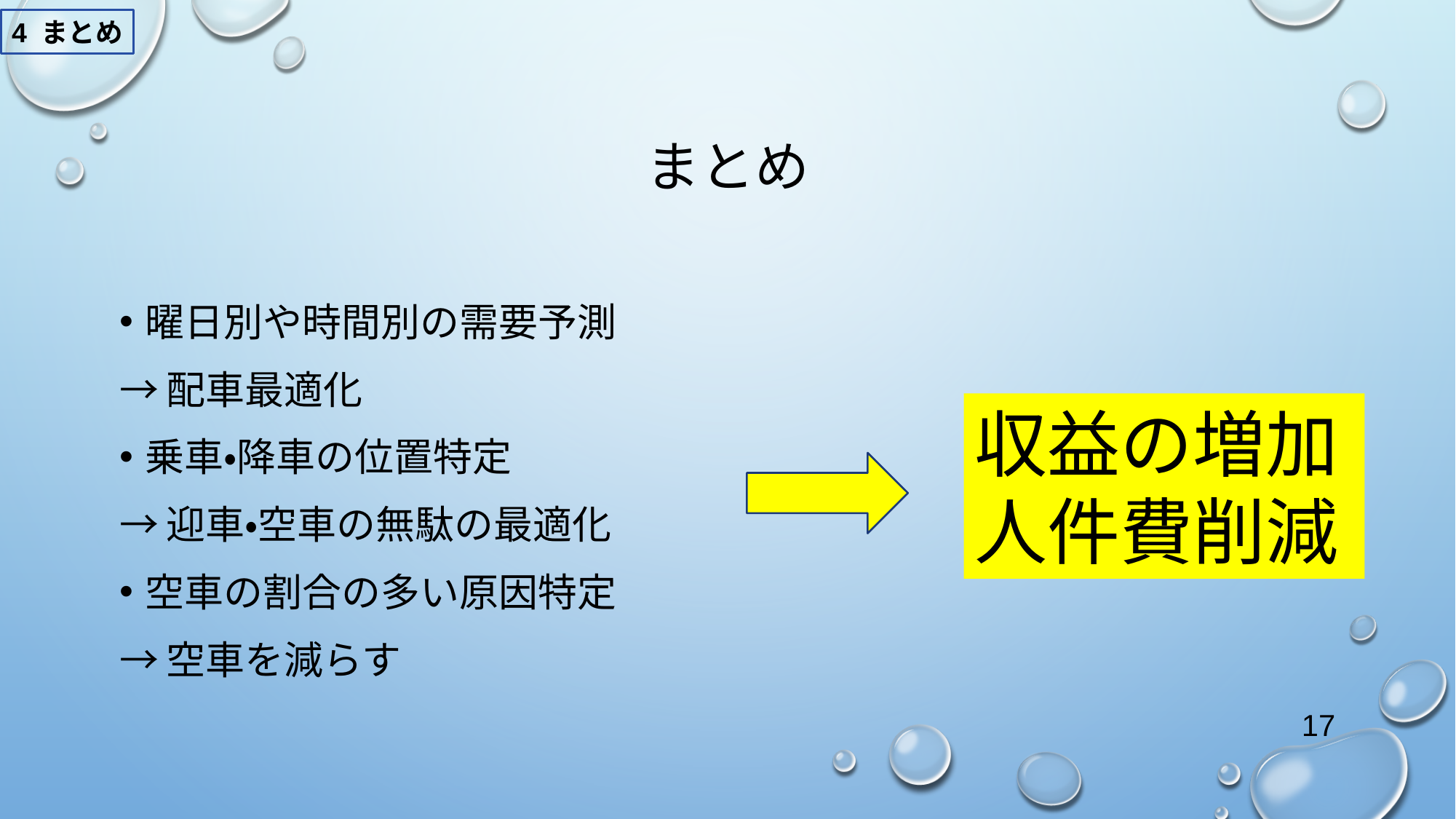

4 まとめ
# まとめ
曜日別や時間別の需要予測
→配車最適化
乗車・降車の位置特定
→迎車・空車の無駄の最適化
空車の割合の多い原因特定
→空車を減らす
収益の増加
人件費削減

17